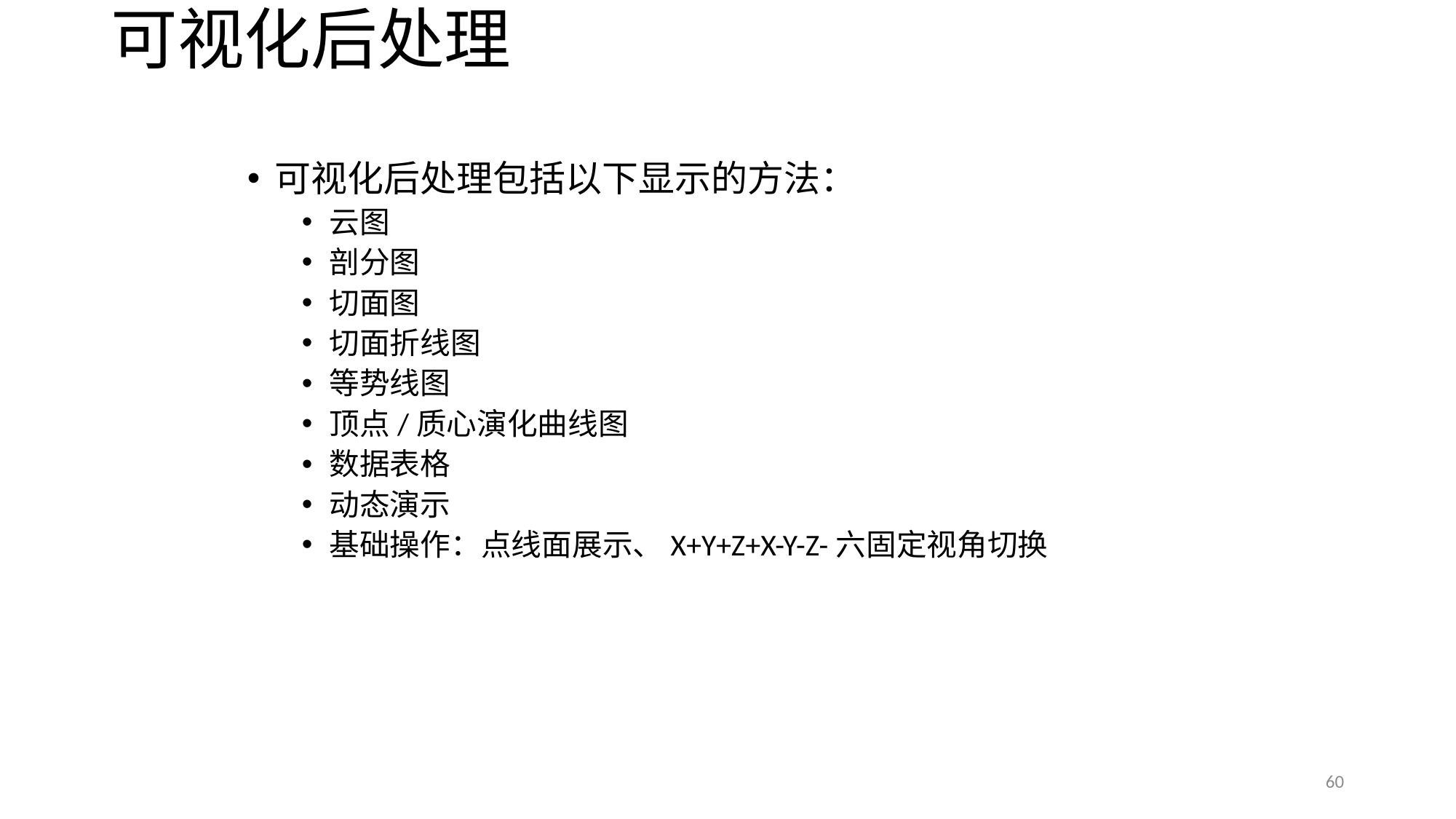

# 可视化后处理
可视化后处理包括以下显示的方法：
云图
剖分图
切面图
切面折线图
等势线图
顶点/质心演化曲线图
数据表格
动态演示
基础操作：点线面展示、X+Y+Z+X-Y-Z-六固定视角切换
60